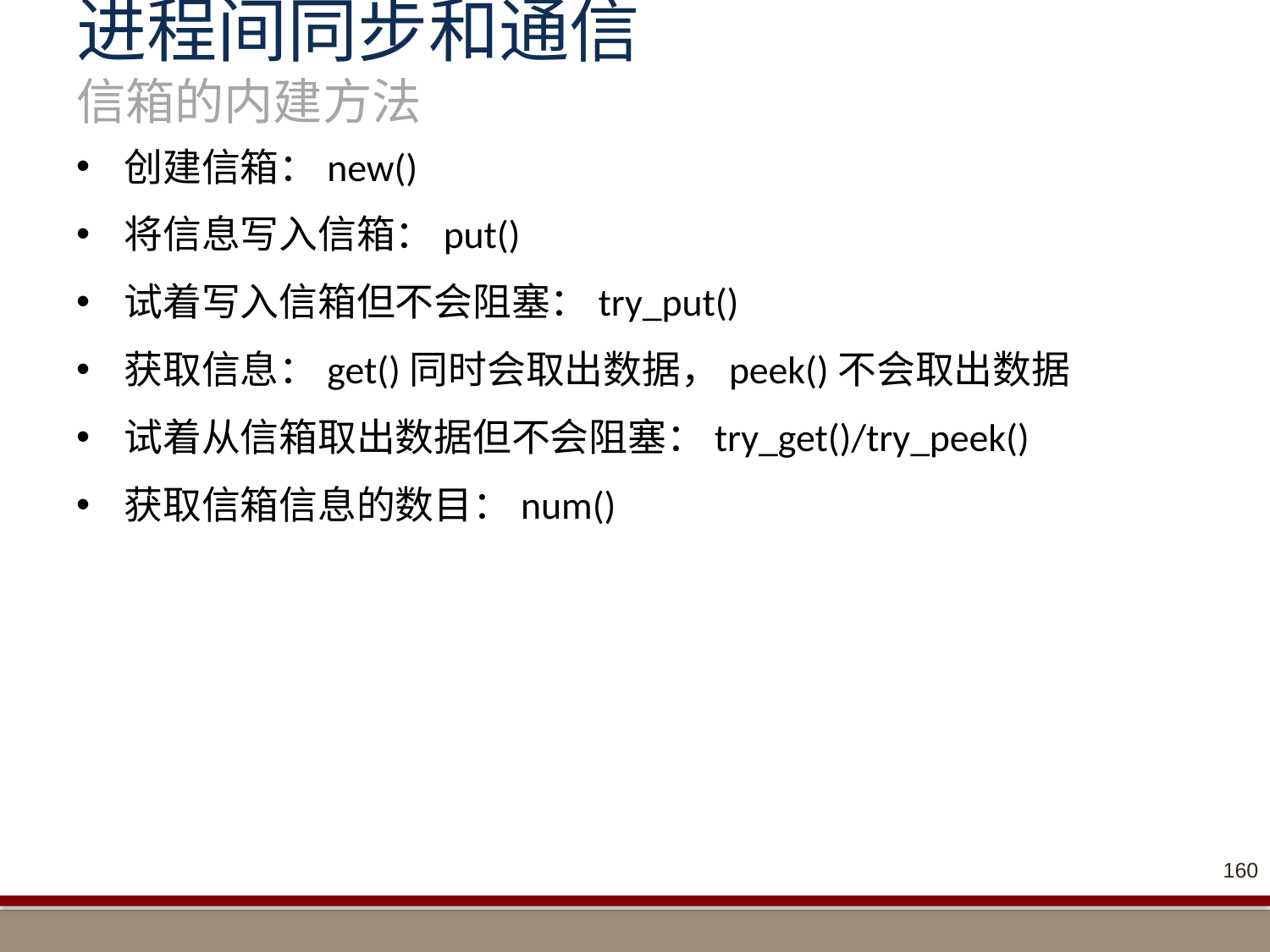

# 进程间同步和通信 信箱的内建方法
创建信箱：new()
将信息写入信箱：put()
试着写入信箱但不会阻塞：try_put()
获取信息：get()同时会取出数据，peek()不会取出数据
试着从信箱取出数据但不会阻塞：try_get()/try_peek()
获取信箱信息的数目：num()
160